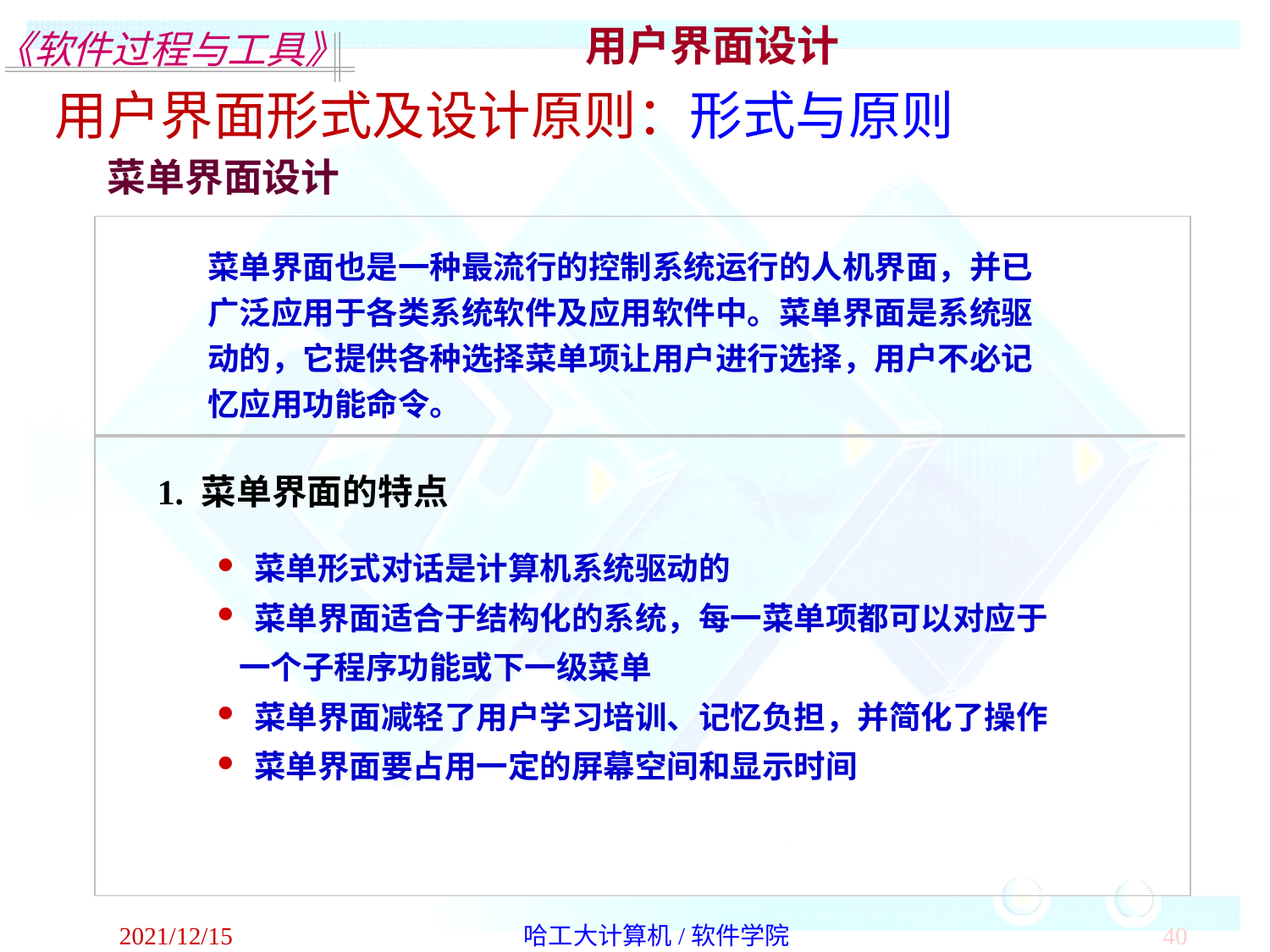

用户界面设计
用户界面形式及设计原则：形式与原则
菜单界面设计

菜单界面也是一种最流行的控制系统运行的人机界面，并已
广泛应用于各类系统软件及应用软件中。菜单界面是系统驱
动的，它提供各种选择菜单项让用户进行选择，用户不必记
忆应用功能命令。

1. 菜单界面的特点
 菜单形式对话是计算机系统驱动的
 菜单界面适合于结构化的系统，每一菜单项都可以对应于
   一个子程序功能或下一级菜单
 菜单界面减轻了用户学习培训、记忆负担，并简化了操作
 菜单界面要占用一定的屏幕空间和显示时间